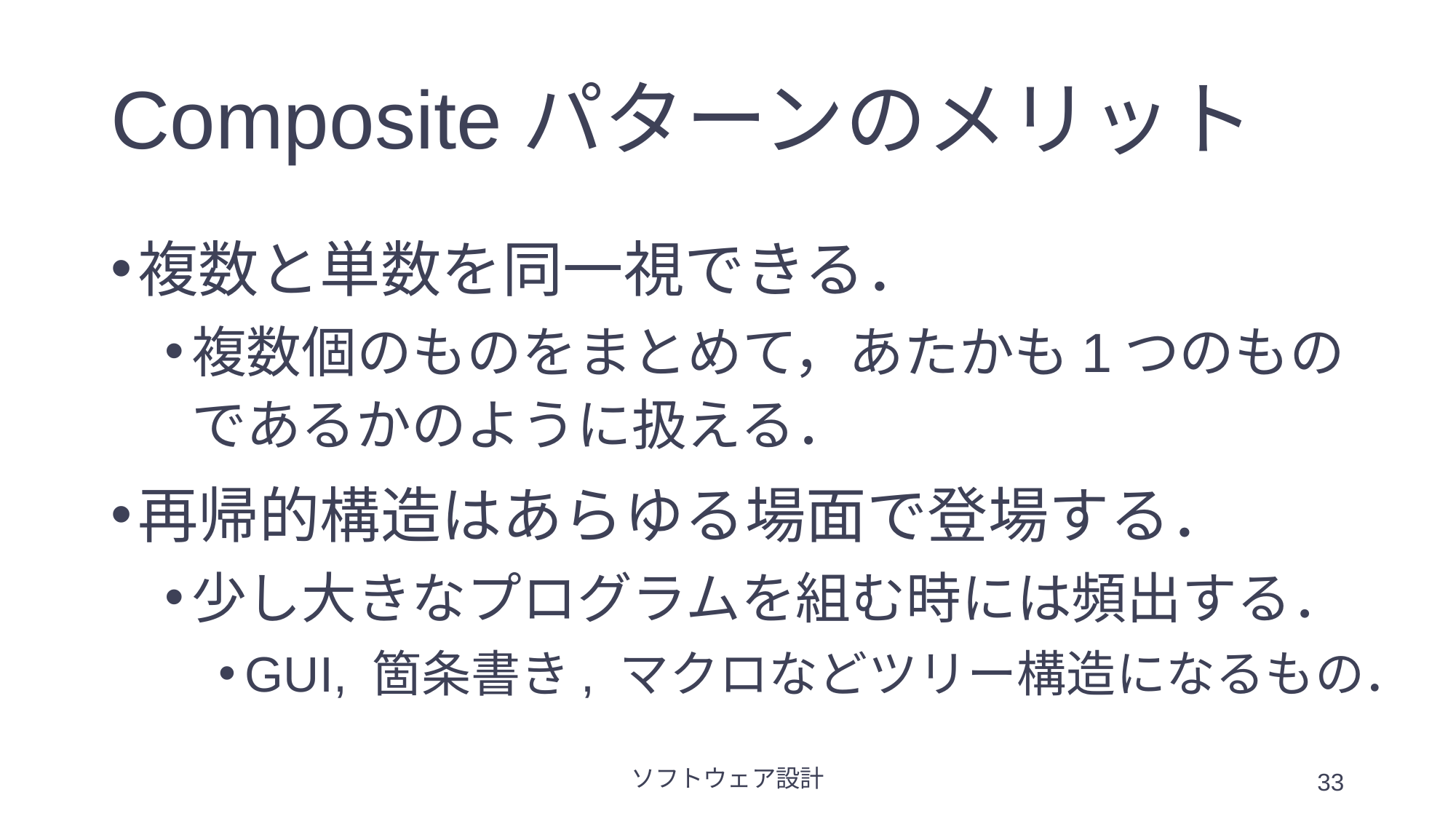

# Compositeパターンのメリット
複数と単数を同一視できる．
複数個のものをまとめて，あたかも1つのものであるかのように扱える．
再帰的構造はあらゆる場面で登場する．
少し大きなプログラムを組む時には頻出する．
GUI, 箇条書き, マクロなどツリー構造になるもの．
ソフトウェア設計
33